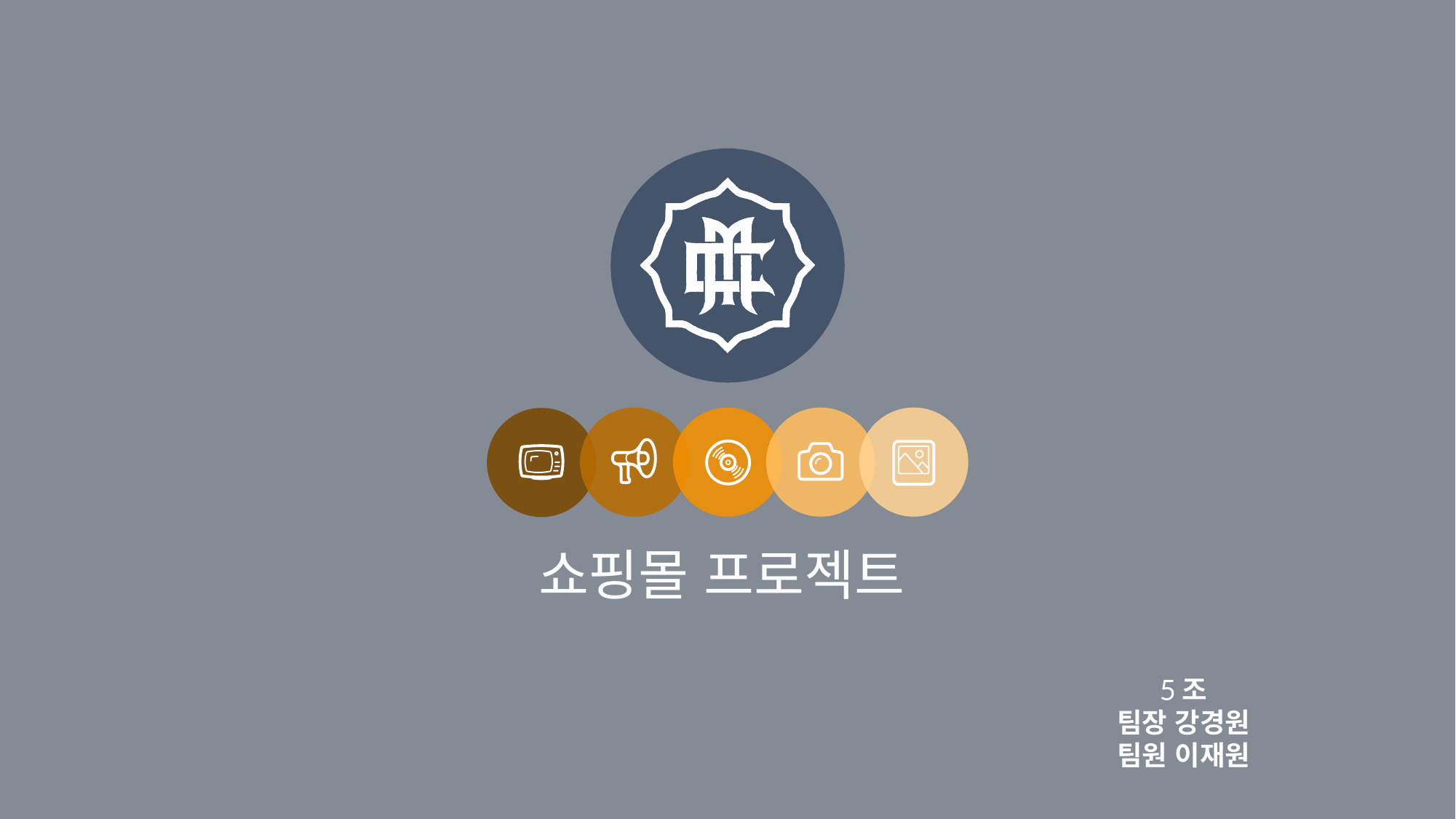

쇼핑몰 프로젝트
5조
팀장 강경원
팀원 이재원